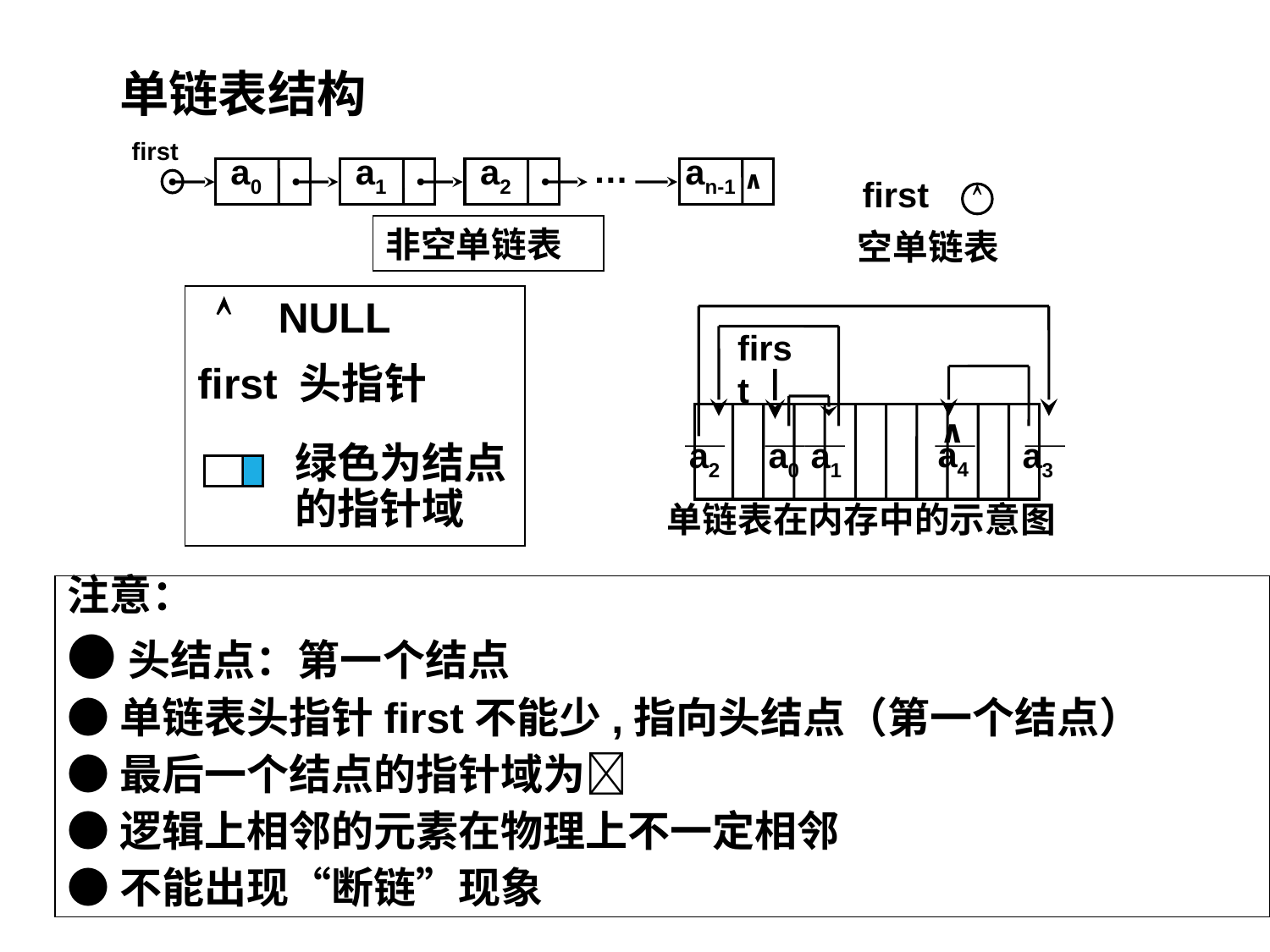

单链表结构
first
…
a0
a1
a2
an-1

∧
first

∧

非空单链表
空单链表

∧    NULL
first

first 头指针

∧

a4
a2
a0
a1
a3
绿色为结点的指针域

单链表在内存中的示意图
注意：
●头结点：第一个结点
●单链表头指针first不能少,指向头结点（第一个结点）
●最后一个结点的指针域为∧
●逻辑上相邻的元素在物理上不一定相邻
●不能出现“断链”现象